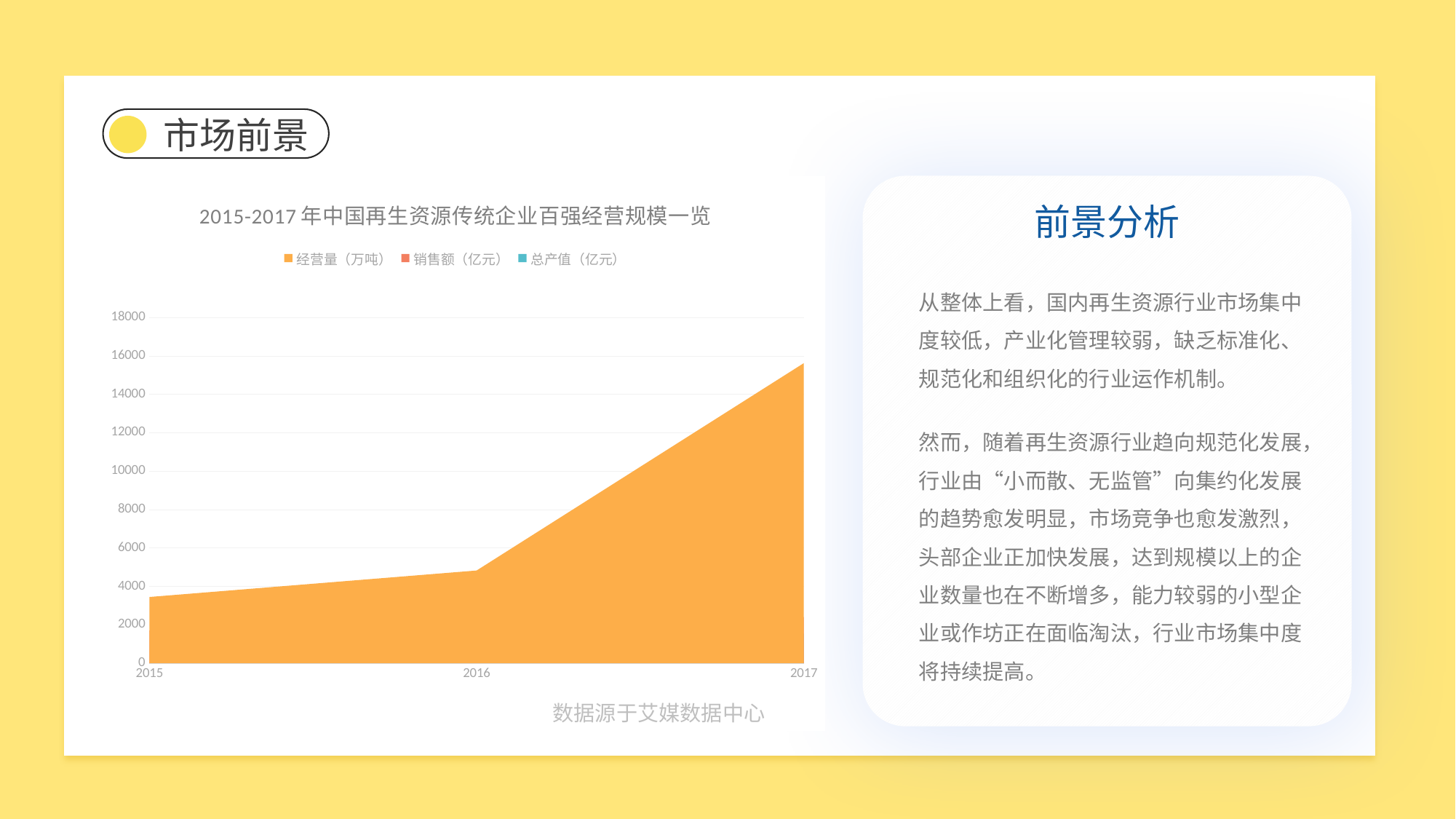

市场前景

### Chart: 2015-2017年中国再生资源传统企业百强经营规模一览

| Category | 经营量（万吨） | 销售额（亿元） | 总产值（亿元） |
|---|---|---|---|
| 2015 | 3441.0 | 1691.0 | 0.0 |
| 2016 | 4819.0 | 1593.0 | 833.5 |
| 2017 | 15620.0 | 2392.0 | 1531.0 |
前景分析
从整体上看，国内再生资源行业市场集中度较低，产业化管理较弱，缺乏标准化、规范化和组织化的行业运作机制。
然而，随着再生资源行业趋向规范化发展，行业由“小而散、无监管”向集约化发展的趋势愈发明显，市场竞争也愈发激烈，头部企业正加快发展，达到规模以上的企业数量也在不断增多，能力较弱的小型企业或作坊正在面临淘汰，行业市场集中度将持续提高。
数据源于艾媒数据中心